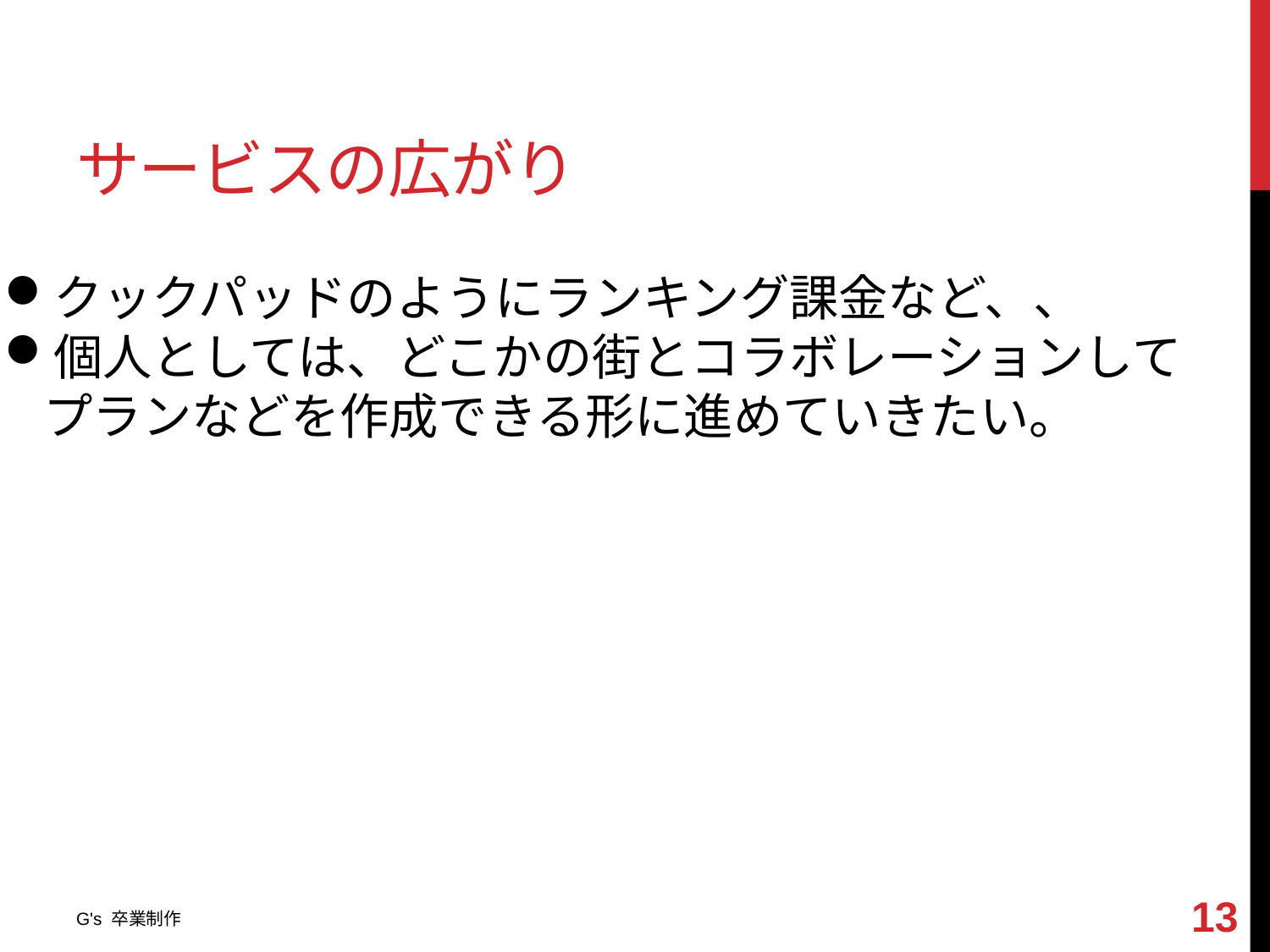

# サービスの広がり
クックパッドのようにランキング課金など、、
個人としては、どこかの街とコラボレーションして
プランなどを作成できる形に進めていきたい。
13
G's 卒業制作